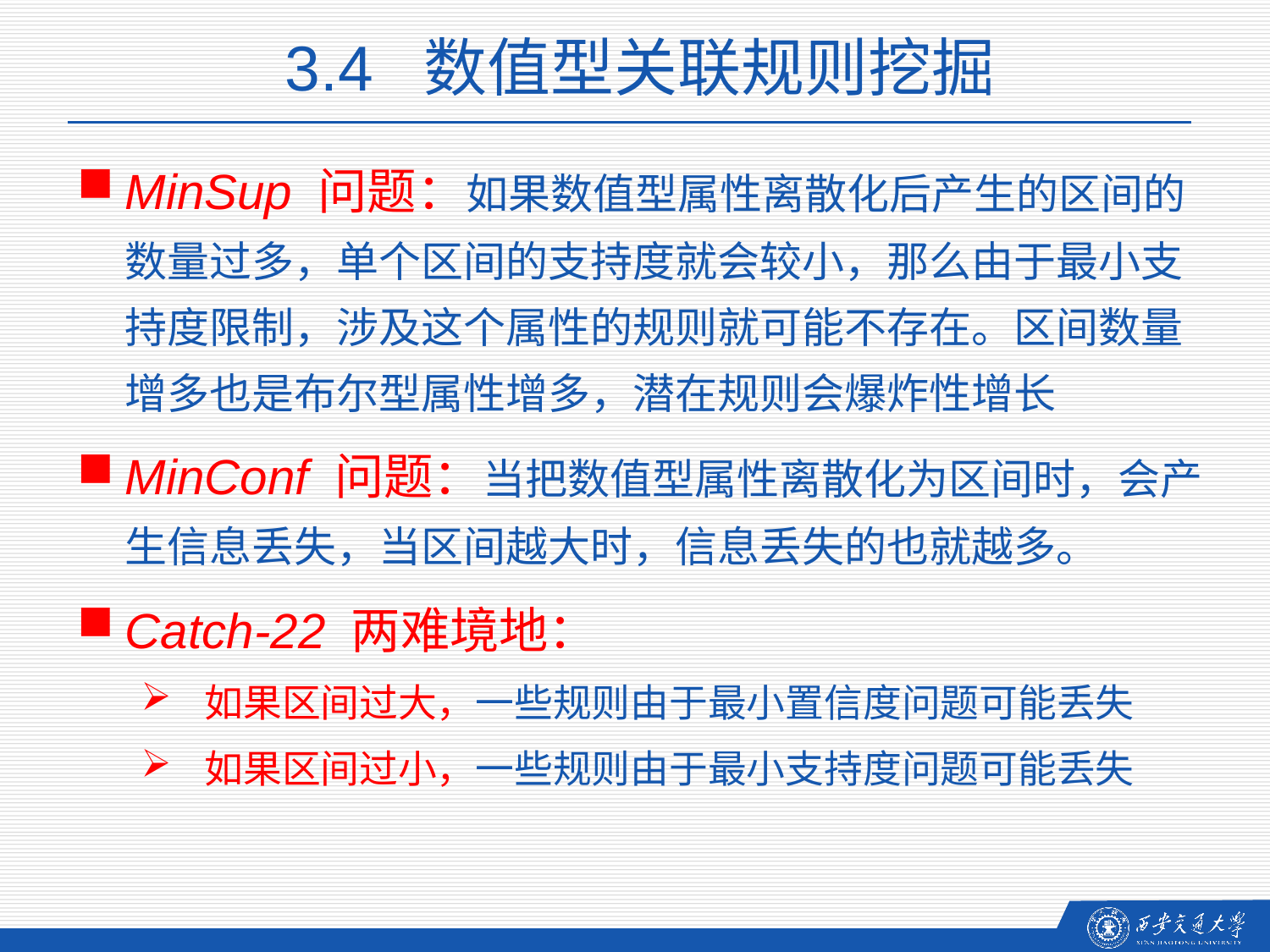

3.4  数值型关联规则挖掘
MinSup 问题：如果数值型属性离散化后产生的区间的数量过多，单个区间的支持度就会较小，那么由于最小支持度限制，涉及这个属性的规则就可能不存在。区间数量增多也是布尔型属性增多，潜在规则会爆炸性增长
MinConf 问题：当把数值型属性离散化为区间时，会产生信息丢失，当区间越大时，信息丢失的也就越多。
Catch-22 两难境地：
如果区间过大，一些规则由于最小置信度问题可能丢失
如果区间过小，一些规则由于最小支持度问题可能丢失